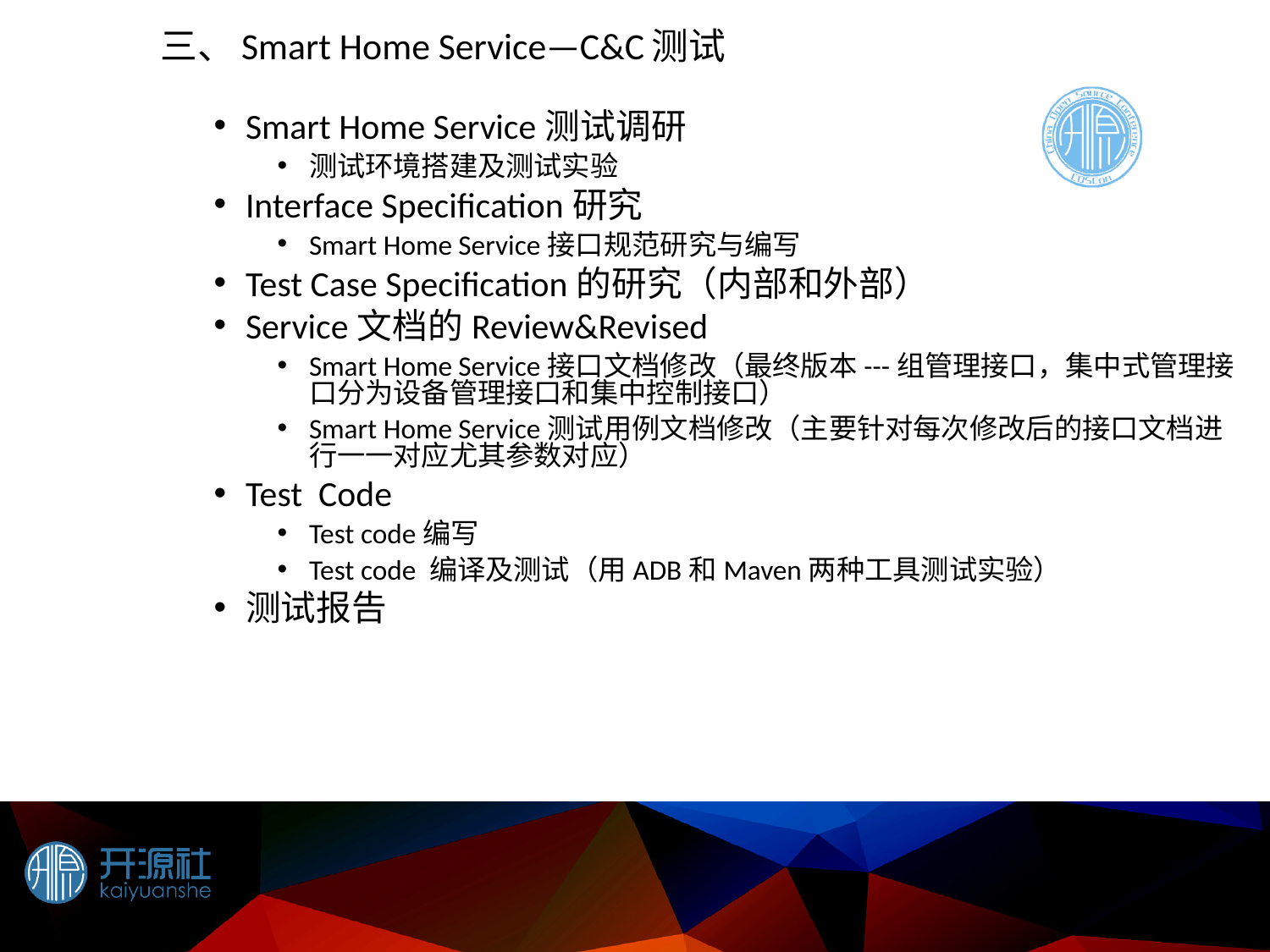

# 三、Smart Home Service—C&C测试
Smart Home Service测试调研
测试环境搭建及测试实验
Interface Specification研究
Smart Home Service接口规范研究与编写
Test Case Specification的研究（内部和外部）
Service文档的Review&Revised
Smart Home Service接口文档修改（最终版本---组管理接口，集中式管理接口分为设备管理接口和集中控制接口）
Smart Home Service测试用例文档修改（主要针对每次修改后的接口文档进行一一对应尤其参数对应）
Test  Code
Test code编写
Test code 编译及测试（用ADB和Maven两种工具测试实验）
测试报告

32